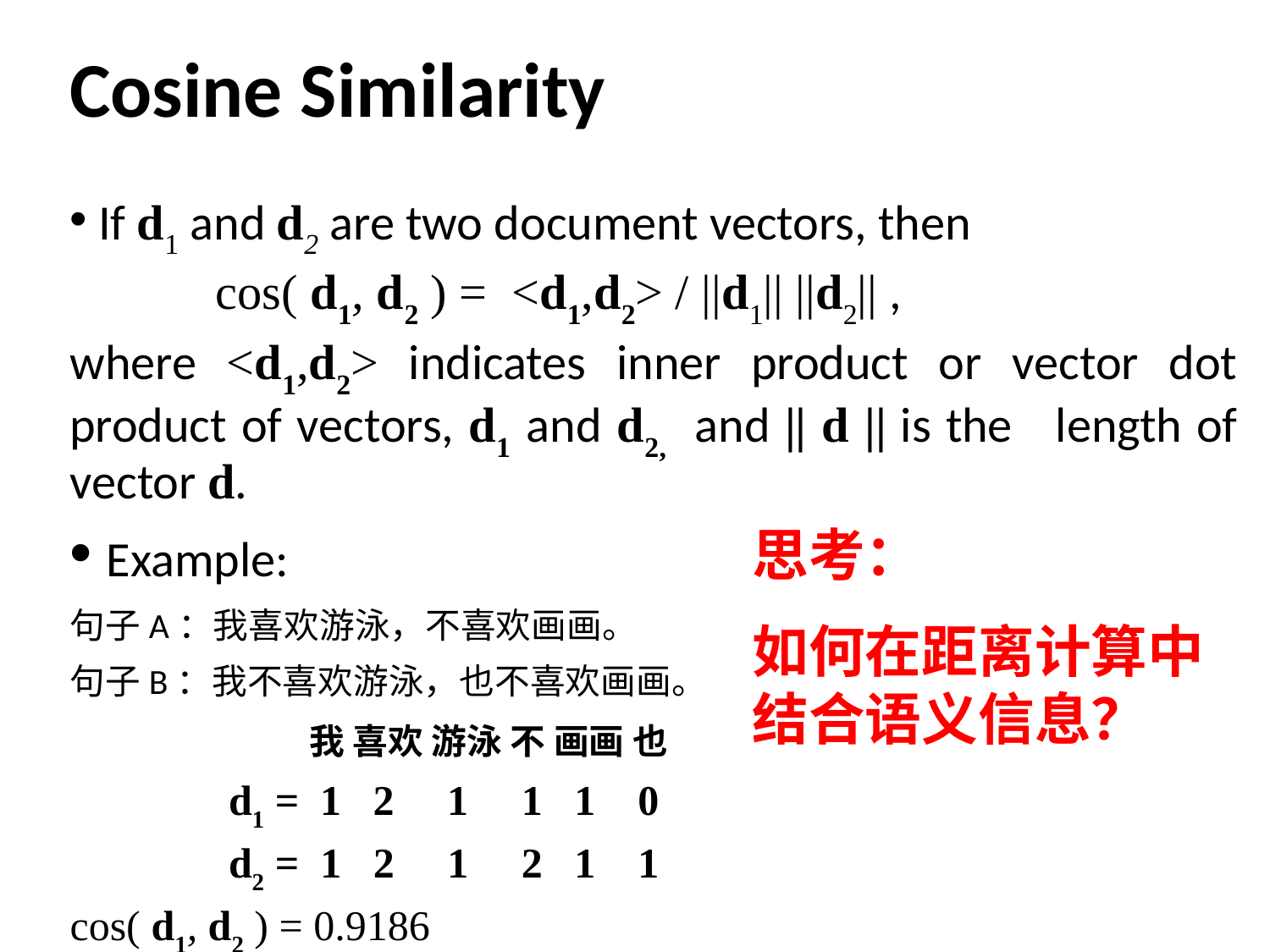

Cosine Similarity
 If d1 and d2 are two document vectors, then
             cos( d1, d2 ) =  <d1,d2> / ||d1|| ||d2|| ,
where <d1,d2> indicates inner product or vector dot product of vectors, d1 and d2,  and || d || is the   length of vector d.
 Example:
句子A：我喜欢游泳，不喜欢画画。
句子B：我不喜欢游泳，也不喜欢画画。
  	         我 喜欢 游泳 不 画画 也
               d1 =  1   2     1     1   1    0
   	   d2 =  1   2     1     2   1    1
cos( d1, d2 ) = 0.9186
思考：
如何在距离计算中结合语义信息？